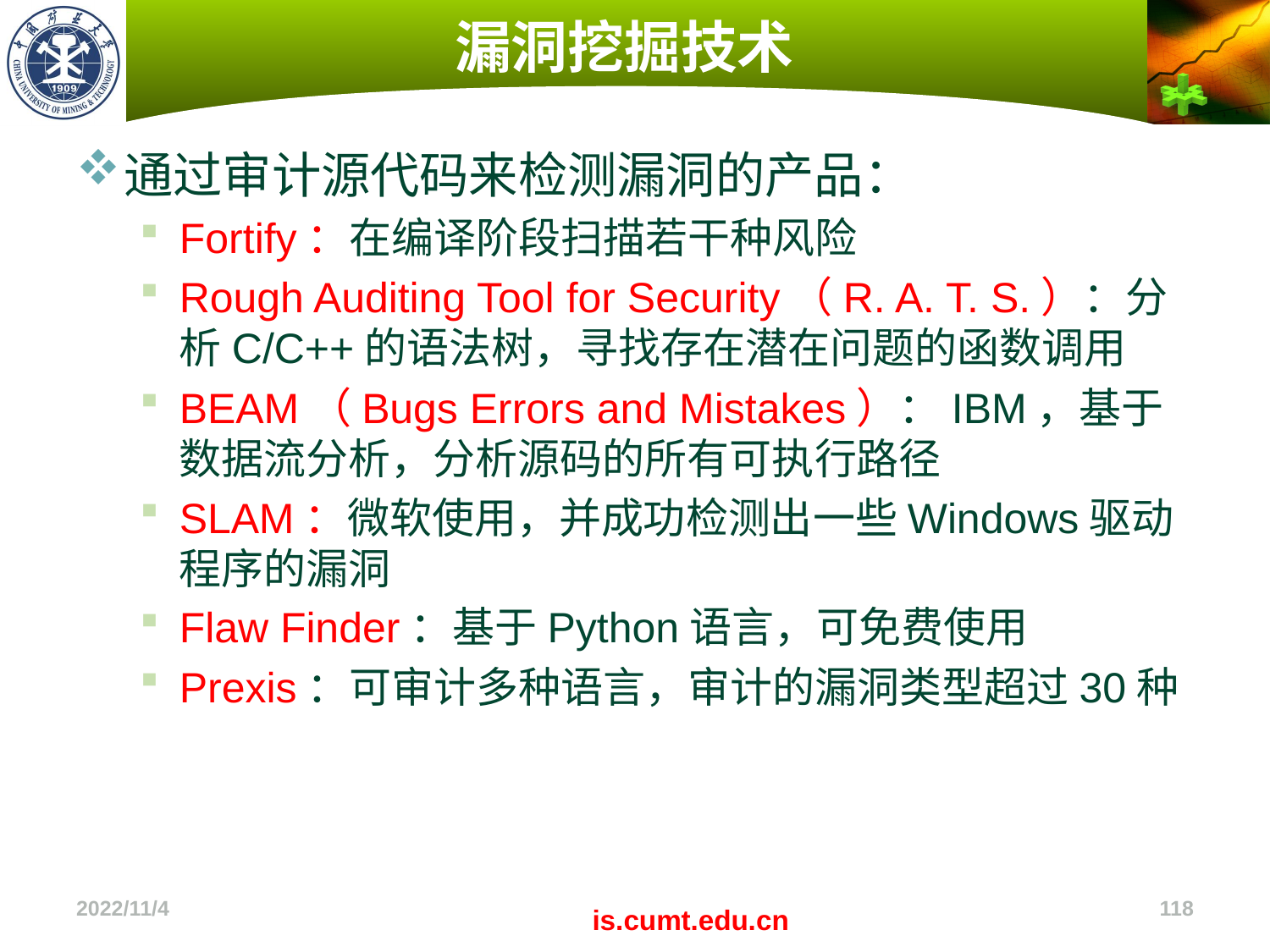

# 漏洞挖掘技术
通过审计源代码来检测漏洞的产品：
Fortify：在编译阶段扫描若干种风险
Rough Auditing Tool for Security（R. A. T. S.）：分析C/C++的语法树，寻找存在潜在问题的函数调用
BEAM（Bugs Errors and Mistakes）：IBM，基于数据流分析，分析源码的所有可执行路径
SLAM：微软使用，并成功检测出一些Windows驱动程序的漏洞
Flaw Finder：基于Python语言，可免费使用
Prexis：可审计多种语言，审计的漏洞类型超过30种

2022/11/4
118
is.cumt.edu.cn